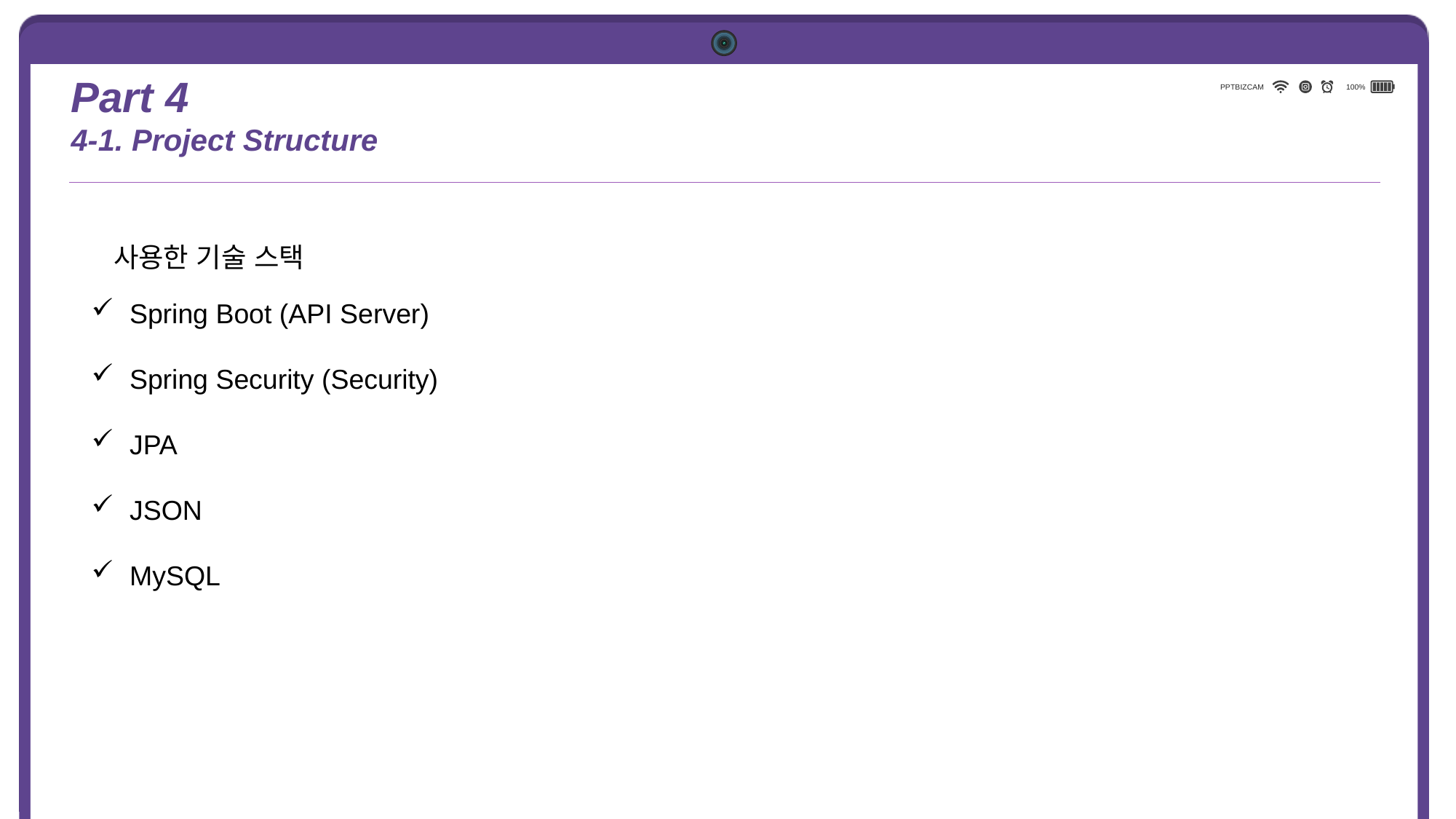

PPTBIZCAM
100%

Part 4
4-1. Project Structure
사용한 기술 스택
 Spring Boot (API Server)

 Spring Security (Security)

 JPA

 JSON

 MySQL